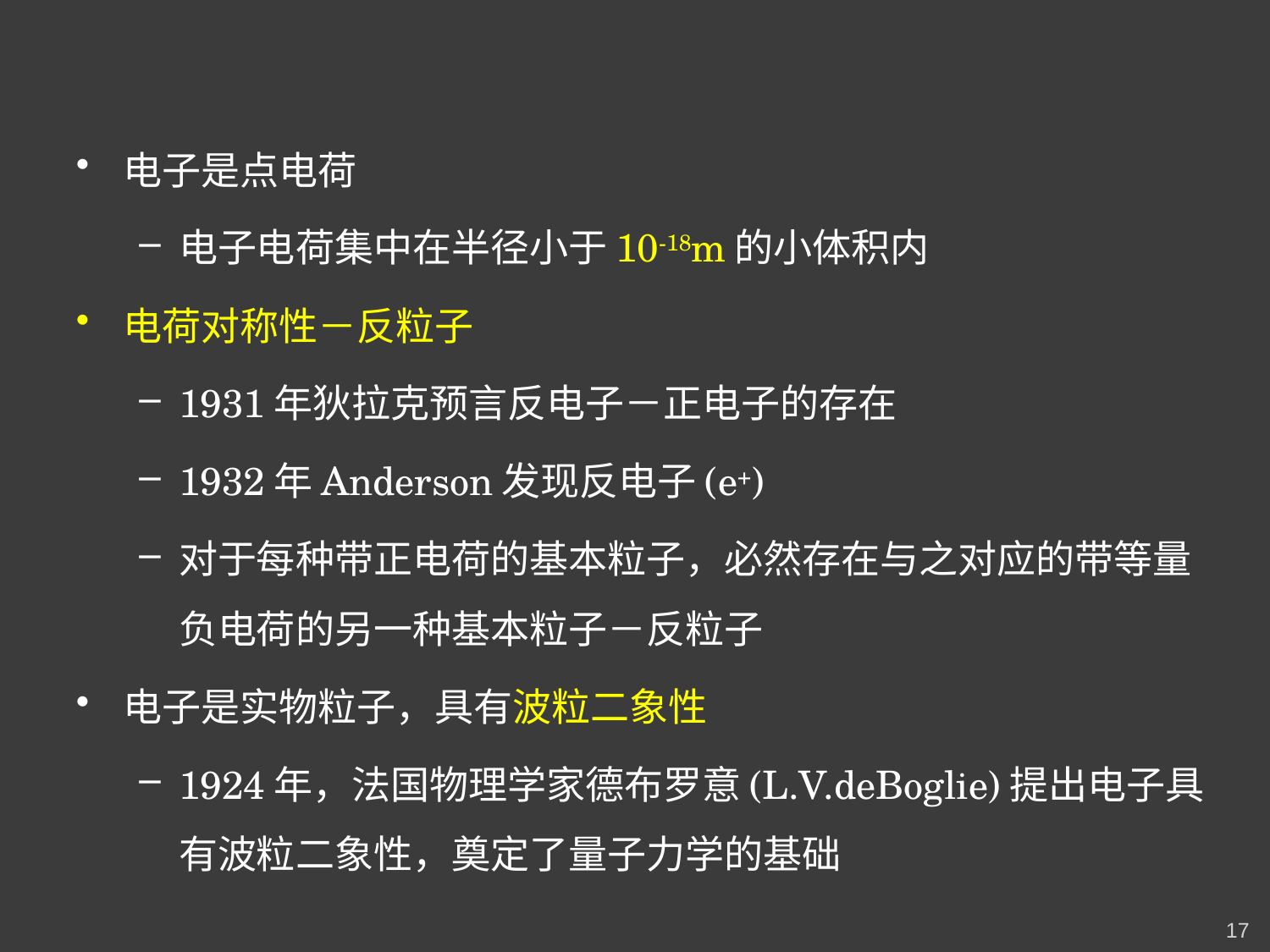

电子是点电荷
电子电荷集中在半径小于10-18m的小体积内
电荷对称性－反粒子
1931年狄拉克预言反电子－正电子的存在
1932年Anderson发现反电子(e+)
对于每种带正电荷的基本粒子，必然存在与之对应的带等量负电荷的另一种基本粒子－反粒子
电子是实物粒子，具有波粒二象性
1924年，法国物理学家德布罗意(L.V.deBoglie)提出电子具有波粒二象性，奠定了量子力学的基础

17